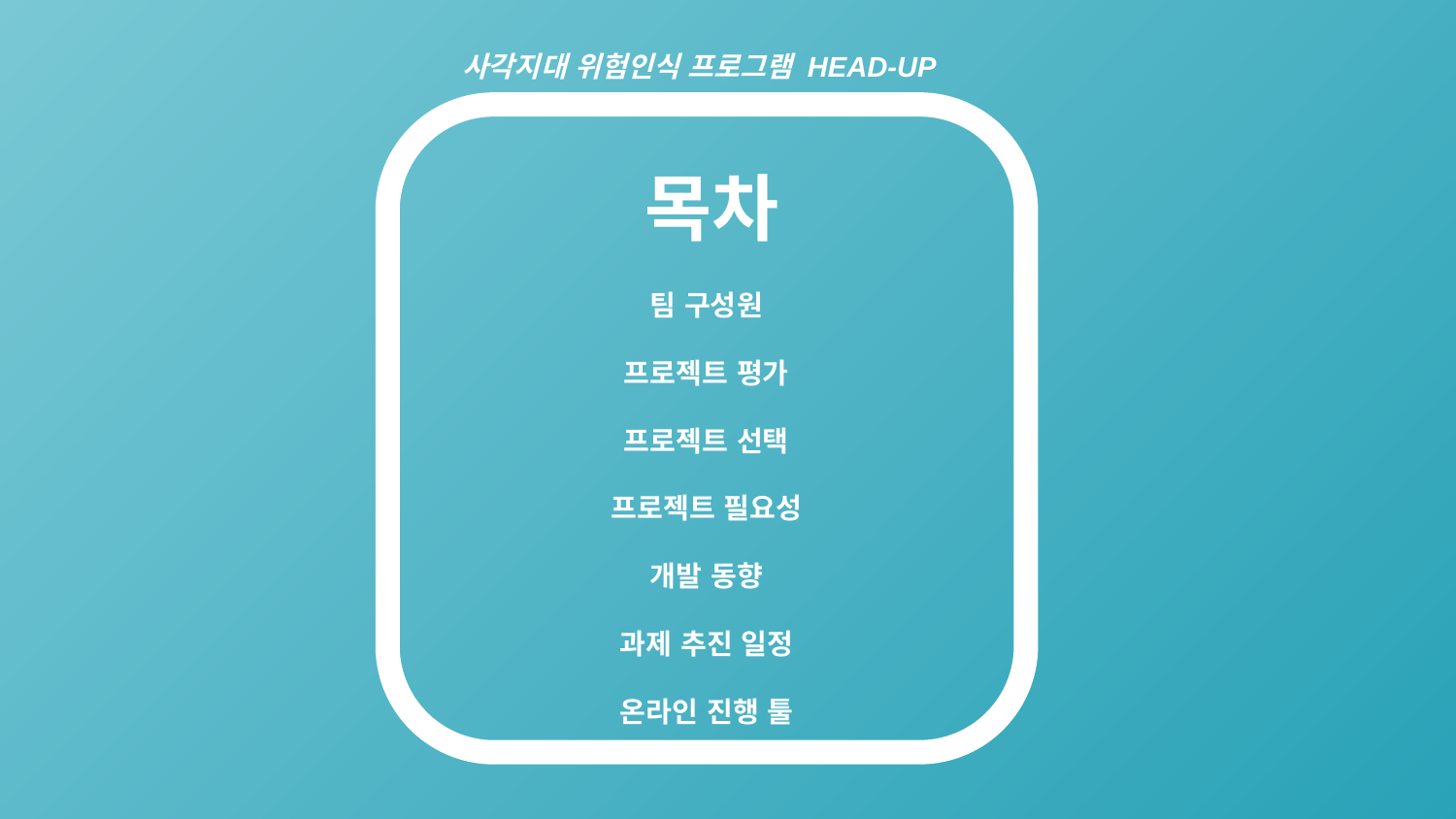

사각지대 위험인식 프로그램 HEAD-UP

   목차

팀 구성원

프로젝트 평가

프로젝트 선택

프로젝트 필요성

개발 동향

과제 추진 일정

온라인 진행 툴